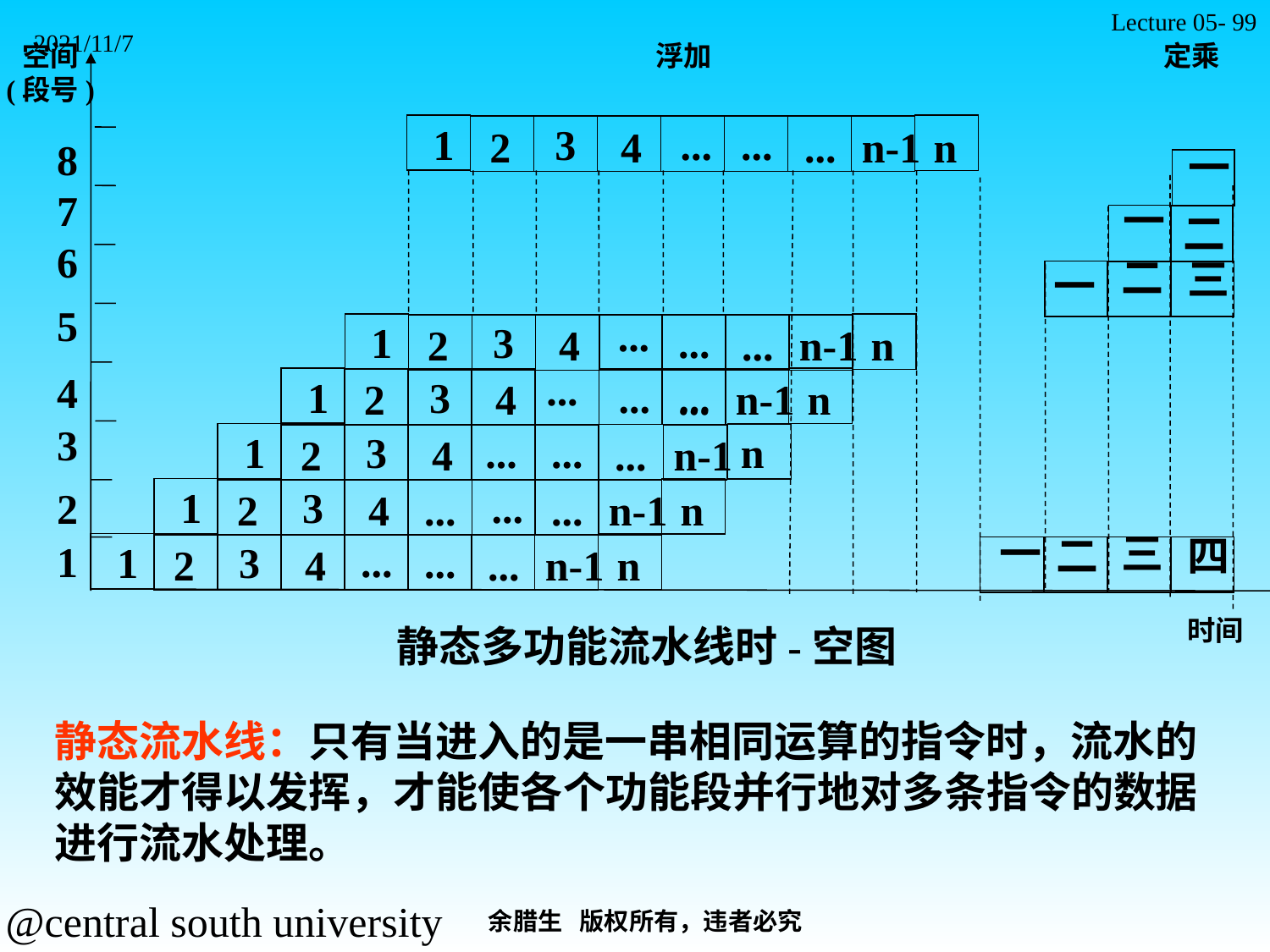

Lecture 05- 99
2021/11/7
空间
(段号)
浮加
定乘

1
3
...
...
2
4
...
n-1
n

8

一

7

一
二

6

二
三
一

5

...
1
3
...
2
4
...
n-1
n

...
4

1
3
...
...
2
4
...
n-1
n

3

1
3
...
...
n

2
4
...
n-1

1
3
...
2
2
4
...
...
n-1
n

一
三
二
四

1
...
1
3
...
2
4
...
n-1
n

时间
静态多功能流水线时-空图
静态流水线：只有当进入的是一串相同运算的指令时，流水的效能才得以发挥，才能使各个功能段并行地对多条指令的数据进行流水处理。
余腊生   版权所有，违者必究